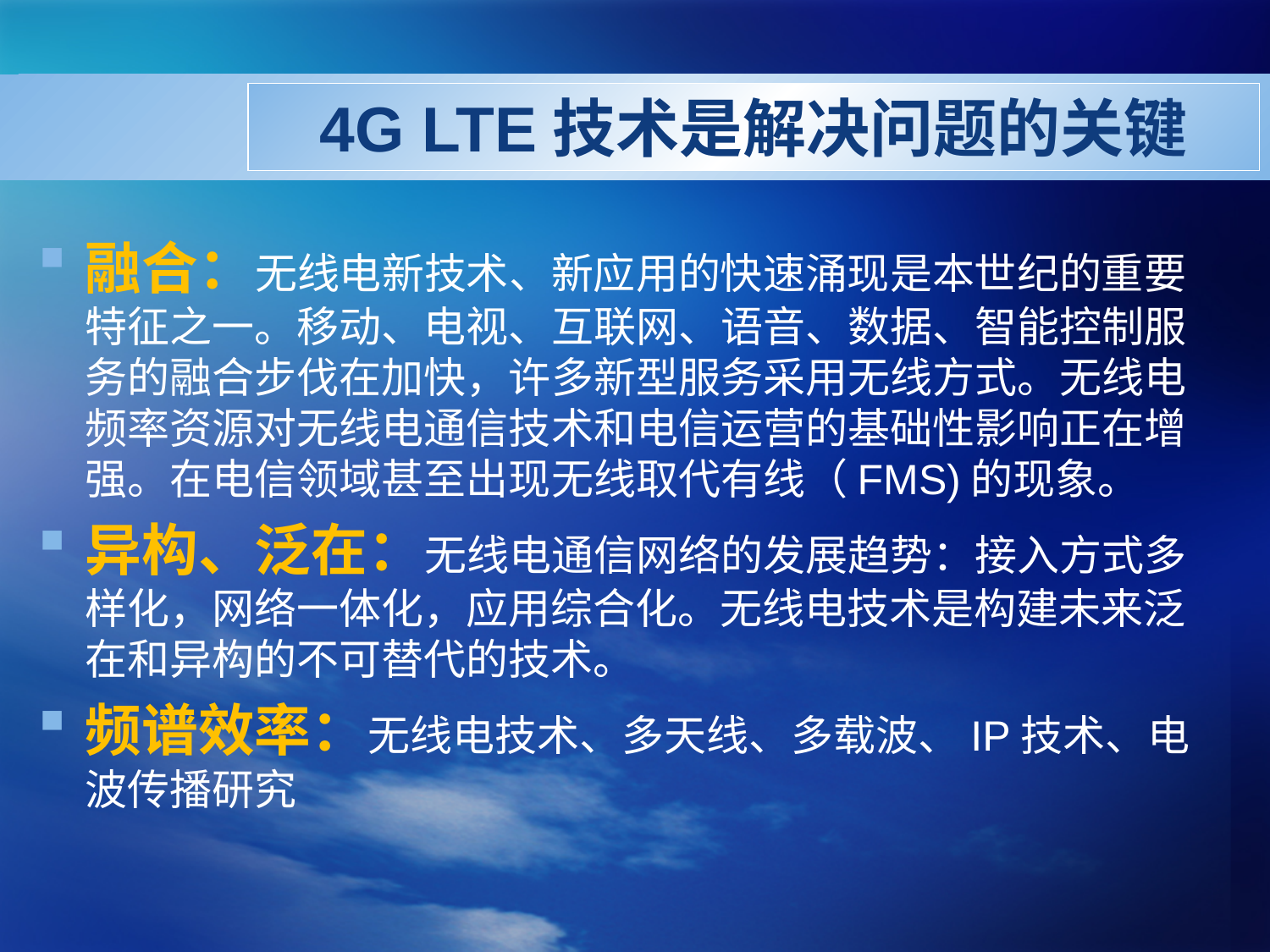

# 4G LTE技术是解决问题的关键
融合：无线电新技术、新应用的快速涌现是本世纪的重要特征之一。移动、电视、互联网、语音、数据、智能控制服务的融合步伐在加快，许多新型服务采用无线方式。无线电频率资源对无线电通信技术和电信运营的基础性影响正在增强。在电信领域甚至出现无线取代有线（FMS)的现象。
异构、泛在：无线电通信网络的发展趋势：接入方式多样化，网络一体化，应用综合化。无线电技术是构建未来泛在和异构的不可替代的技术。
频谱效率：无线电技术、多天线、多载波、IP技术、电波传播研究